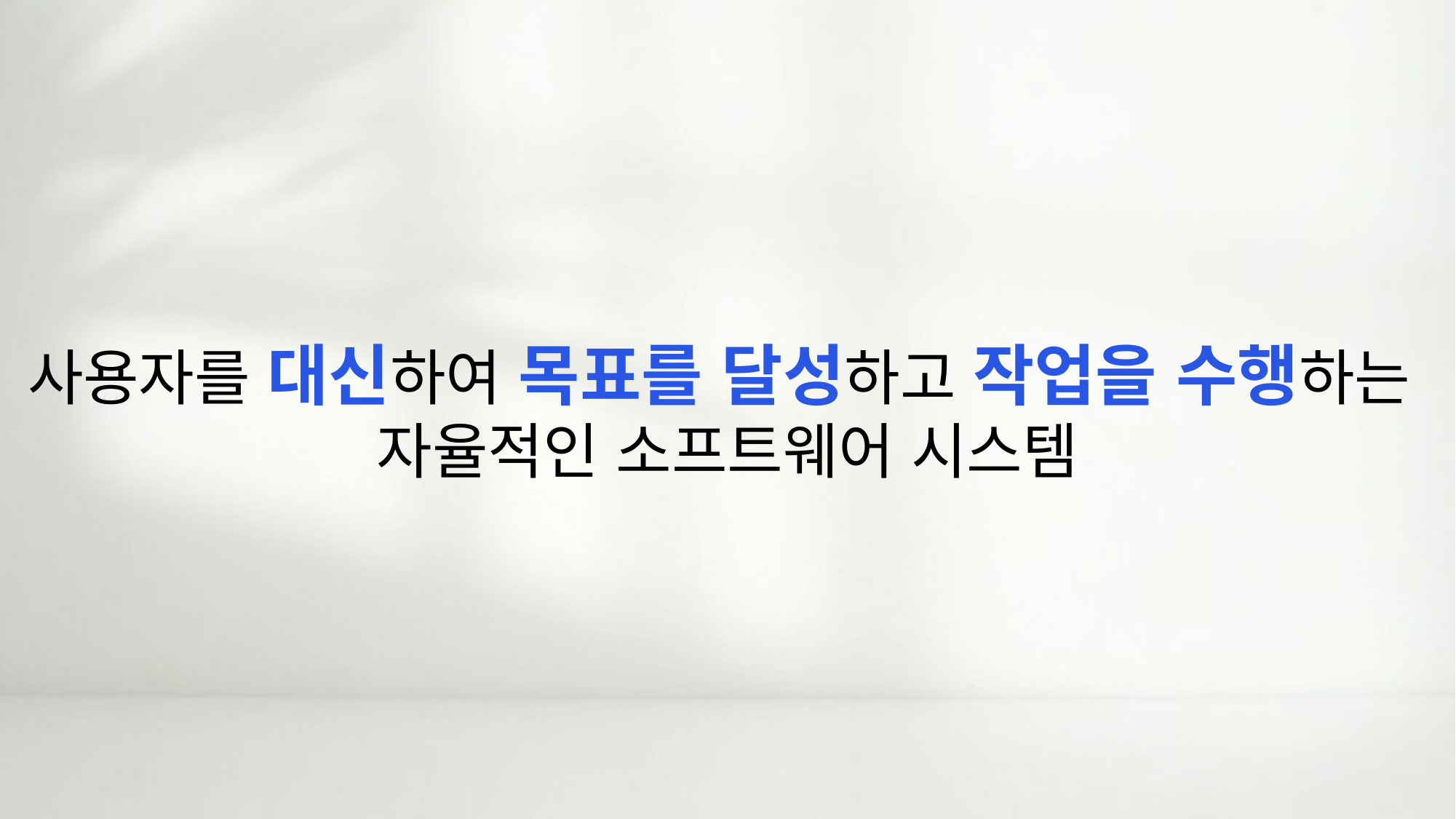

사용자를 대신하여 목표를 달성하고 작업을 수행하는
자율적인 소프트웨어 시스템